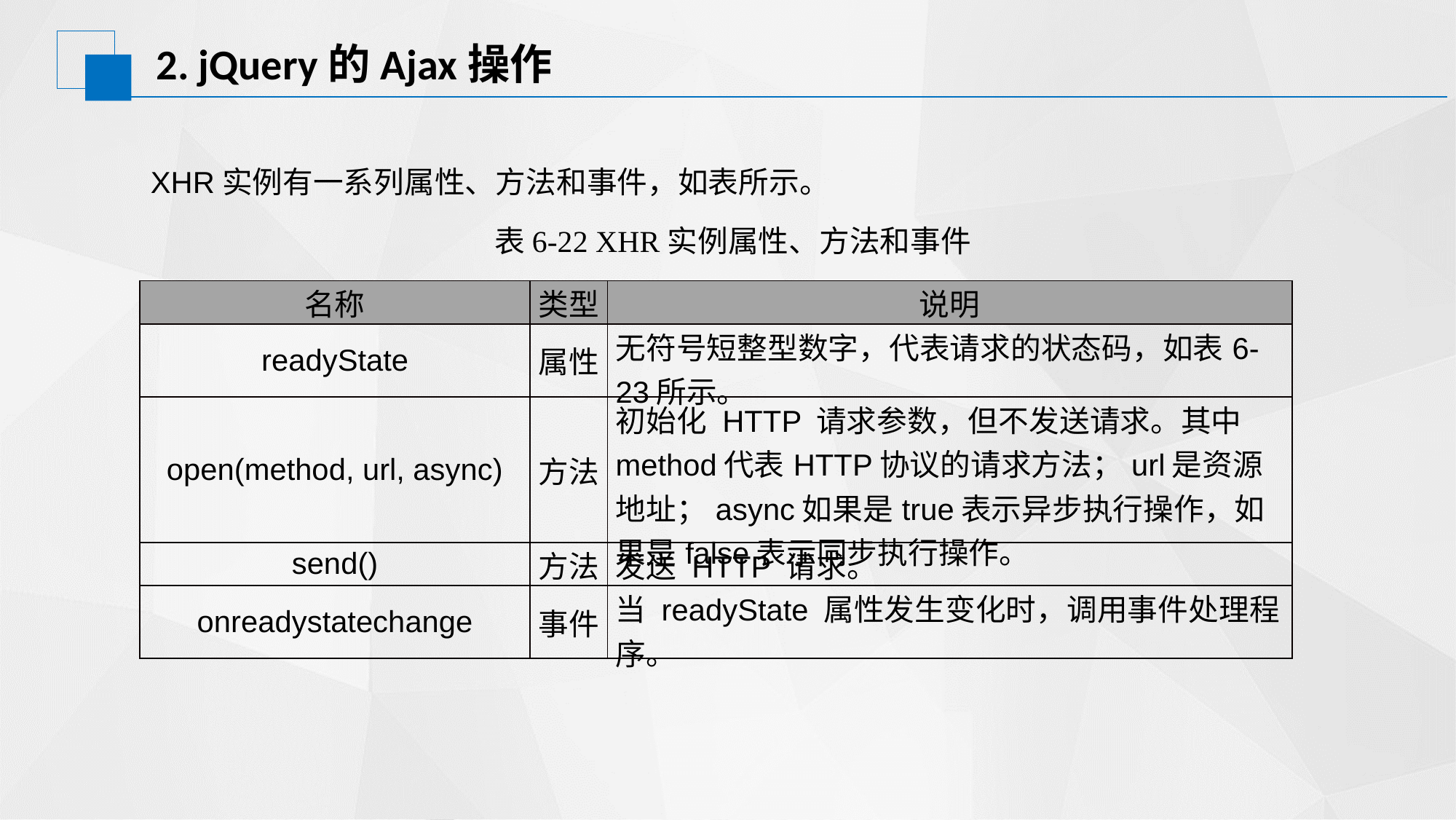

# 2. jQuery的Ajax操作
XHR实例有一系列属性、方法和事件，如表所示。
表6-22 XHR实例属性、方法和事件
| 名称 | 类型 | 说明 |
| --- | --- | --- |
| readyState | 属性 | 无符号短整型数字，代表请求的状态码，如表6-23所示。 |
| open(method, url, async) | 方法 | 初始化 HTTP 请求参数，但不发送请求。其中method代表HTTP协议的请求方法；url是资源地址；async如果是true表示异步执行操作，如果是false表示同步执行操作。 |
| send() | 方法 | 发送 HTTP 请求。 |
| onreadystatechange | 事件 | 当 readyState 属性发生变化时，调用事件处理程序。 |